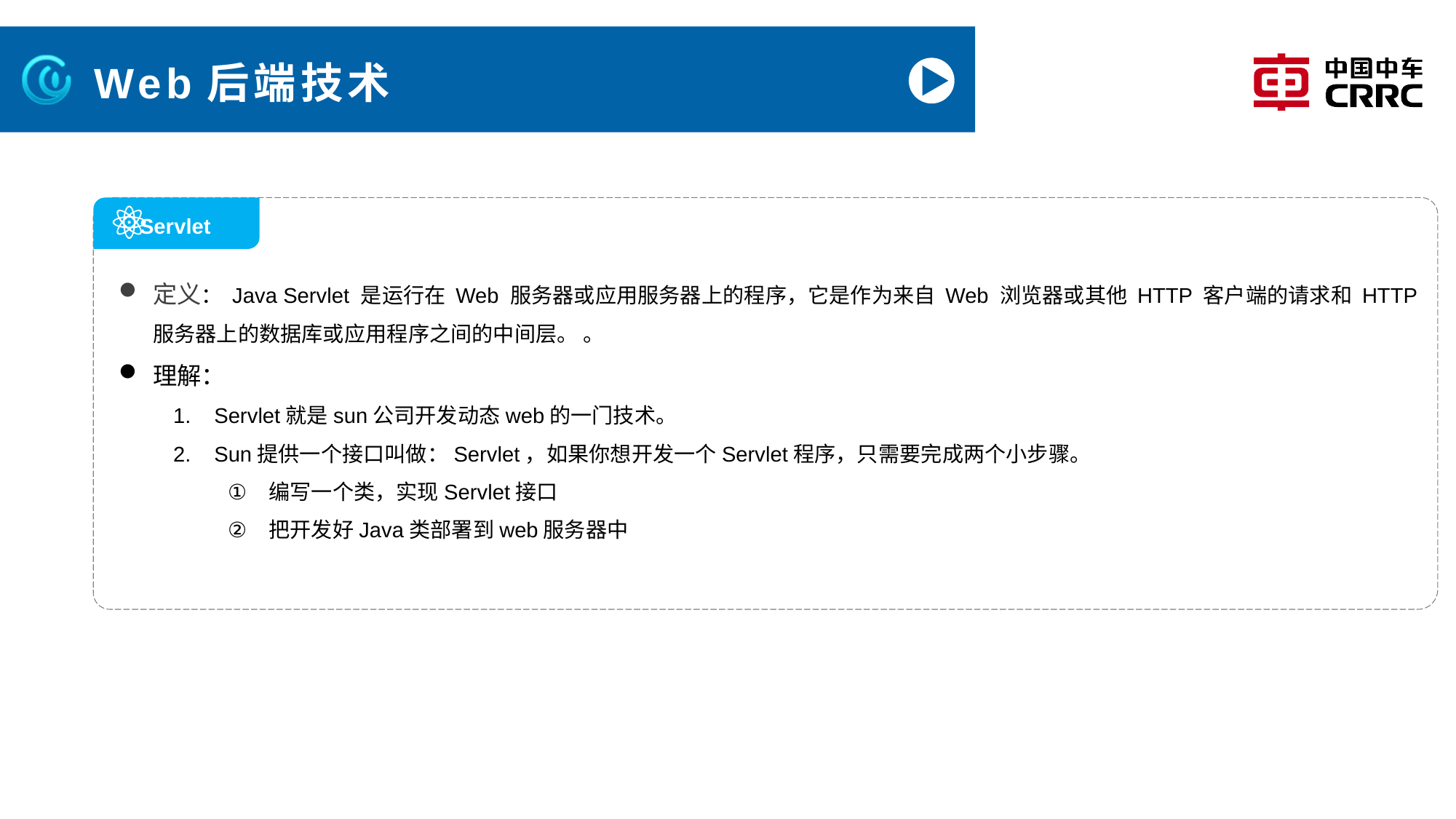

# Web后端技术

     Servlet
定义： Java Servlet 是运行在 Web 服务器或应用服务器上的程序，它是作为来自 Web 浏览器或其他 HTTP 客户端的请求和 HTTP 服务器上的数据库或应用程序之间的中间层。 。
理解：
Servlet就是sun公司开发动态web的一门技术。
Sun提供一个接口叫做：Servlet，如果你想开发一个Servlet程序，只需要完成两个小步骤。
编写一个类，实现Servlet接口
把开发好Java类部署到web服务器中

47